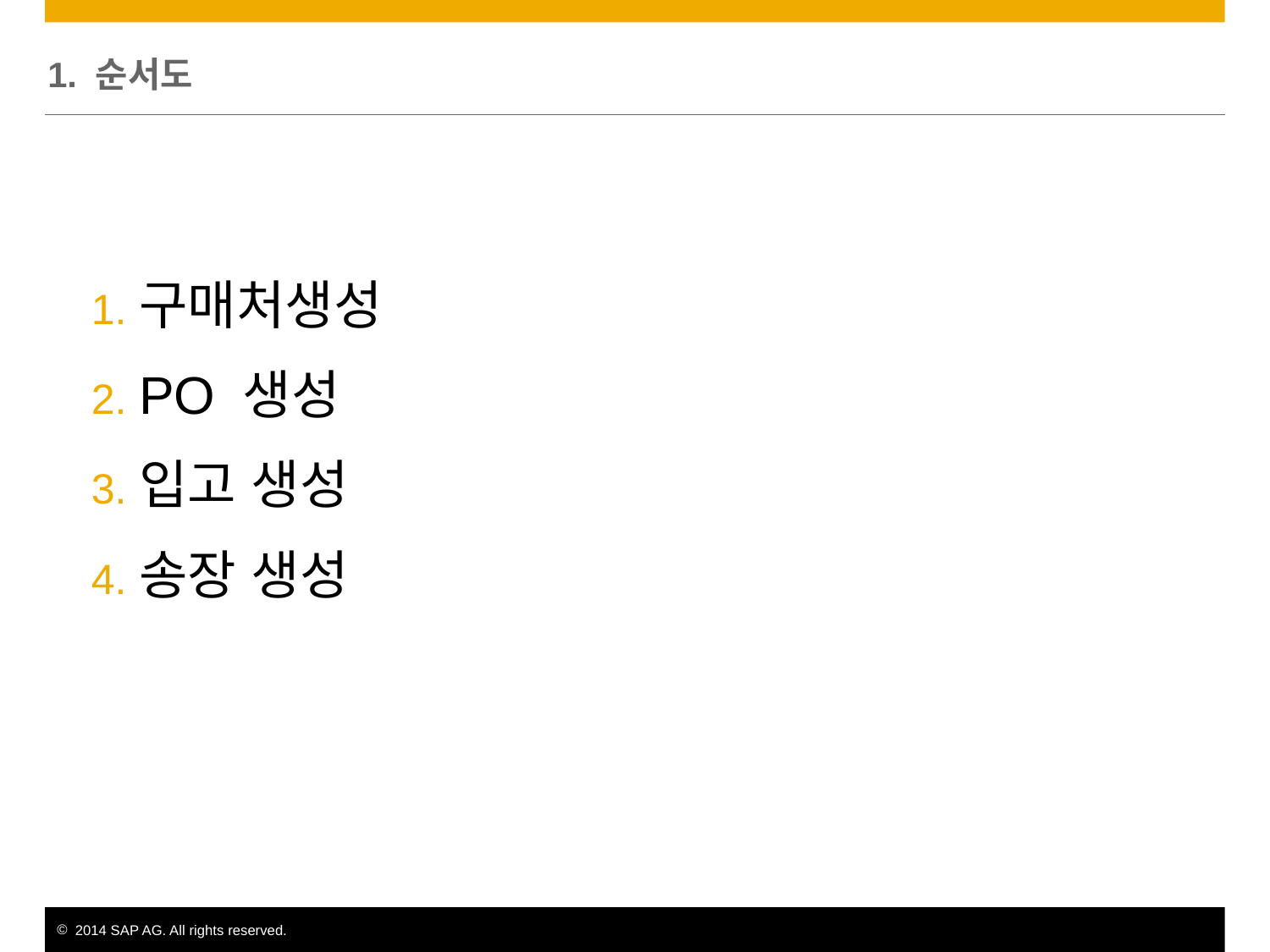

# 1. 순서도
구매처생성
PO 생성
입고 생성
송장 생성